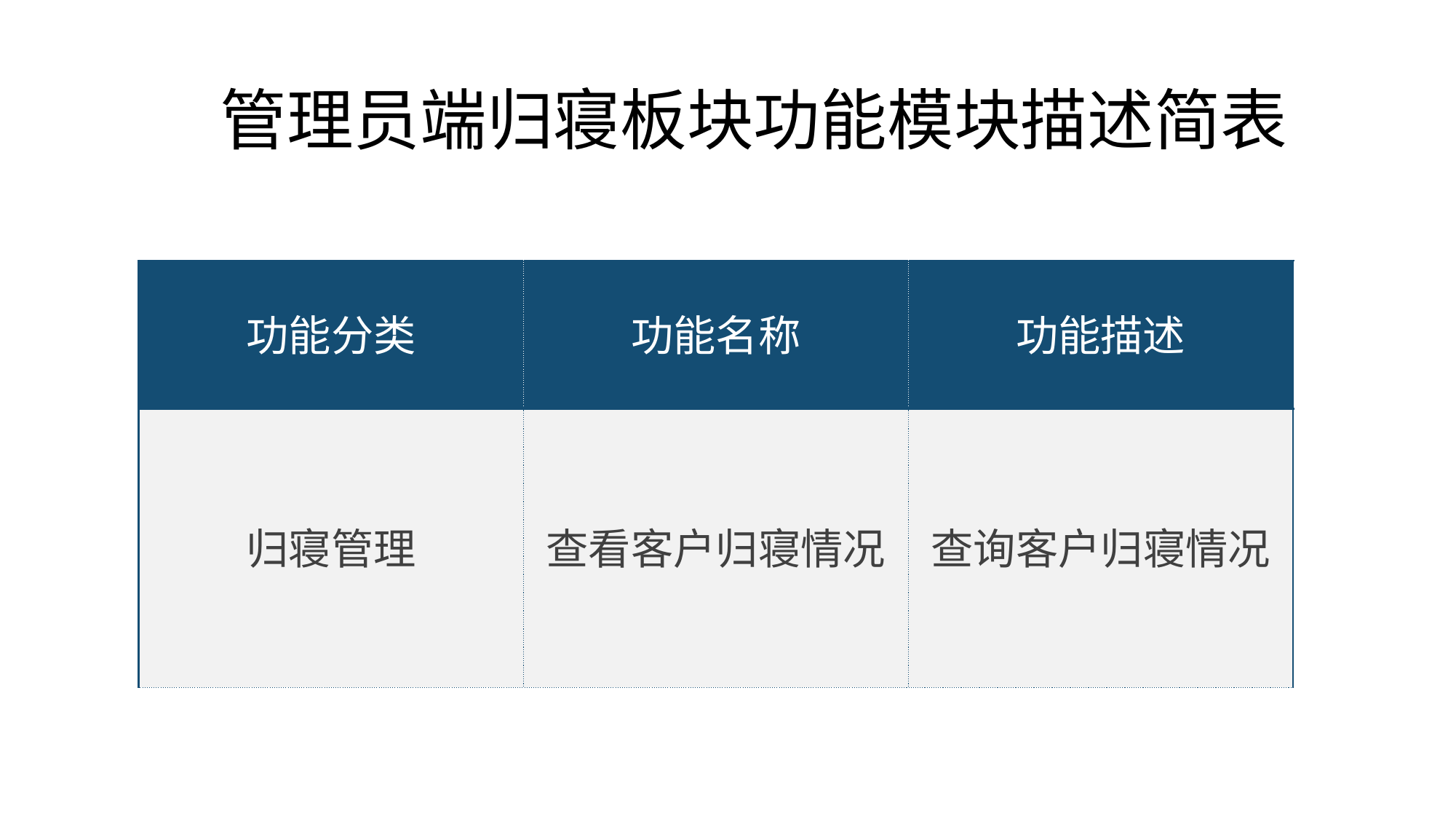

# 管理员端归寝板块功能模块描述简表
| 功能分类 | 功能名称 | 功能描述 |
| --- | --- | --- |
| 归寝管理 | 查看客户归寝情况 | 查询客户归寝情况 |